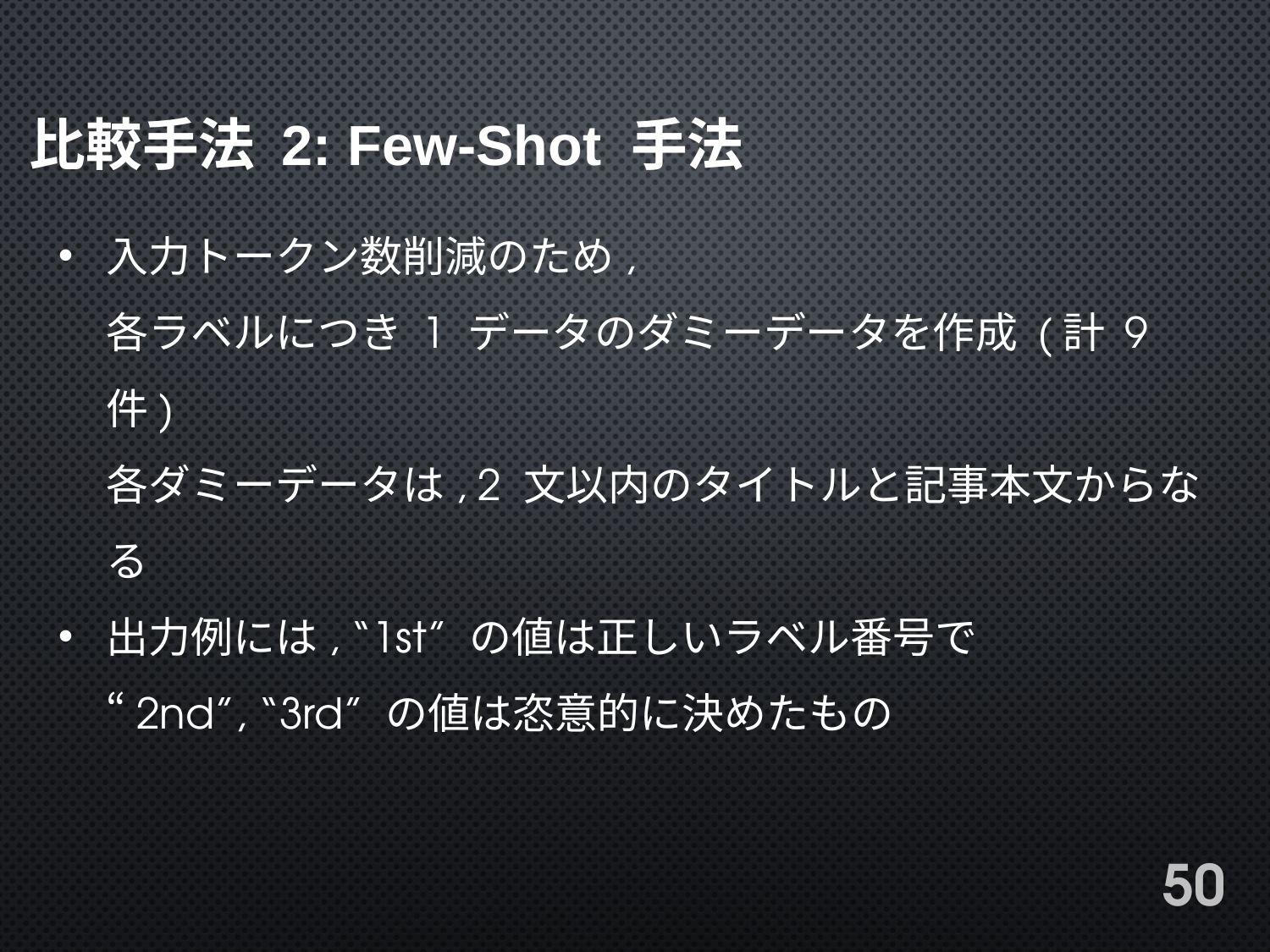

比較手法 2: Few-Shot 手法
入力トークン数削減のため,
各ラベルにつき 1 データのダミーデータを作成 (計 9 件)
各ダミーデータは, 2 文以内のタイトルと記事本文からなる
出力例には, “1st” の値は正しいラベル番号で
“2nd”, “3rd” の値は恣意的に決めたもの
50